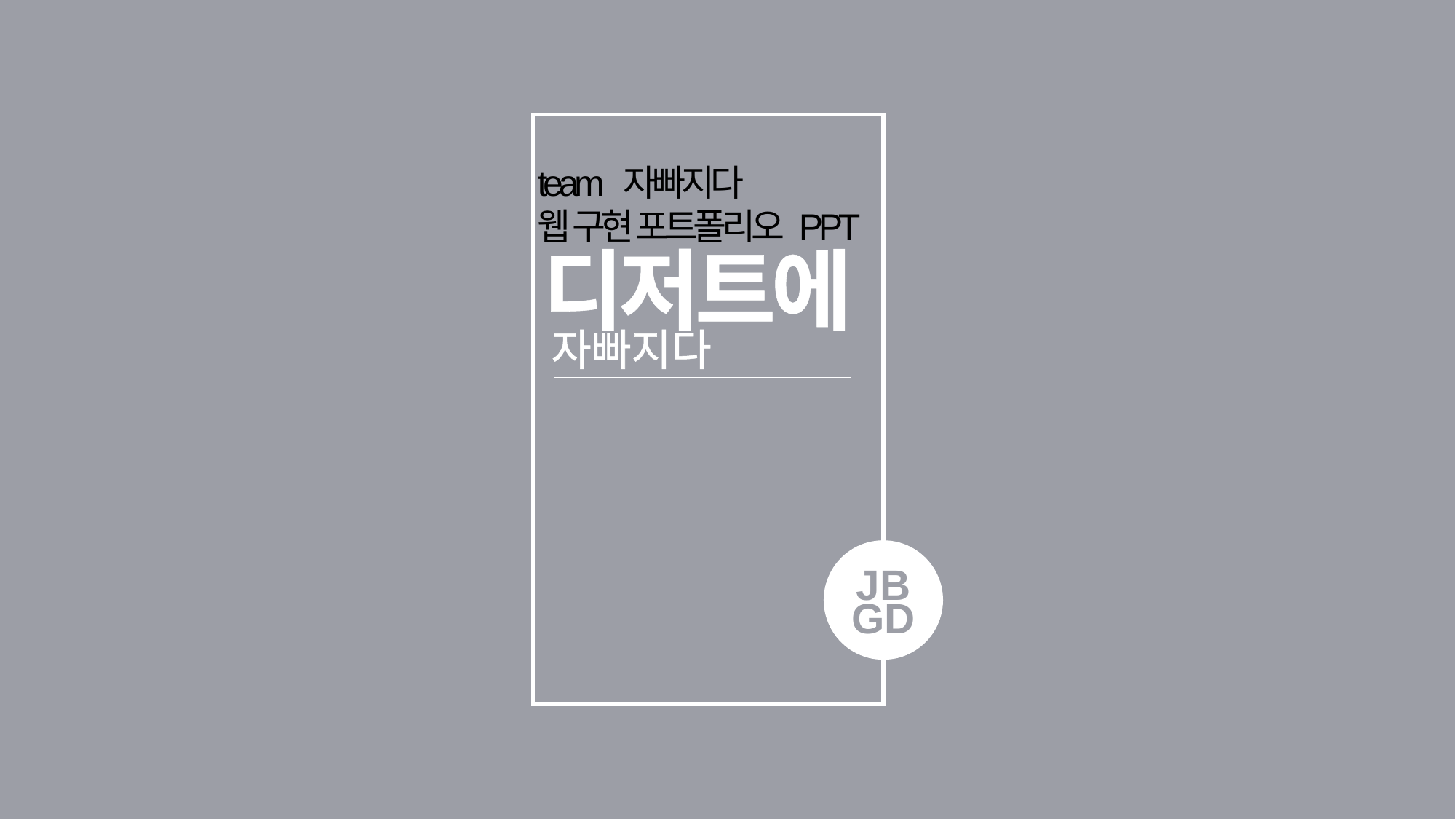

팀원

서수연
이기창
전종건

team 자빠지다
웹 구현 포트폴리오 PPT
디저트에
자빠지다
Team work!
자바 기반 하이브리드 앱 개발

JB
GD
2019 . 10 . 14 ~ 2019 . 11 . 12